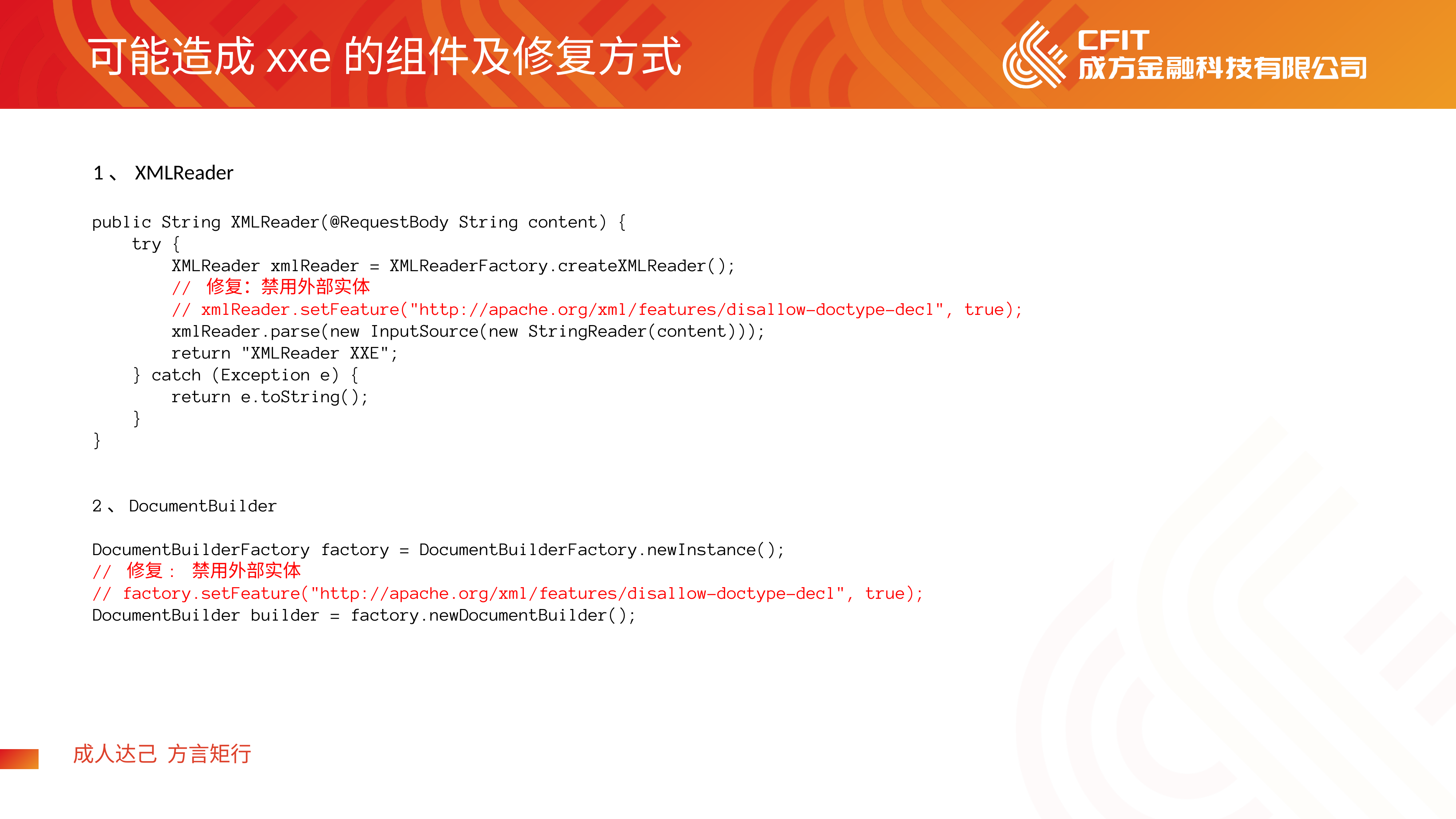

可能造成xxe的组件及修复方式
1、XMLReader

public String XMLReader(@RequestBody String content) {
    try {
        XMLReader xmlReader = XMLReaderFactory.createXMLReader();
        // 修复：禁用外部实体
        // xmlReader.setFeature("http://apache.org/xml/features/disallow-doctype-decl", true);
        xmlReader.parse(new InputSource(new StringReader(content)));
        return "XMLReader XXE";
    } catch (Exception e) {
        return e.toString();
    }
}

2、DocumentBuilder

DocumentBuilderFactory factory = DocumentBuilderFactory.newInstance();
// 修复: 禁用外部实体
// factory.setFeature("http://apache.org/xml/features/disallow-doctype-decl", true);
DocumentBuilder builder = factory.newDocumentBuilder();